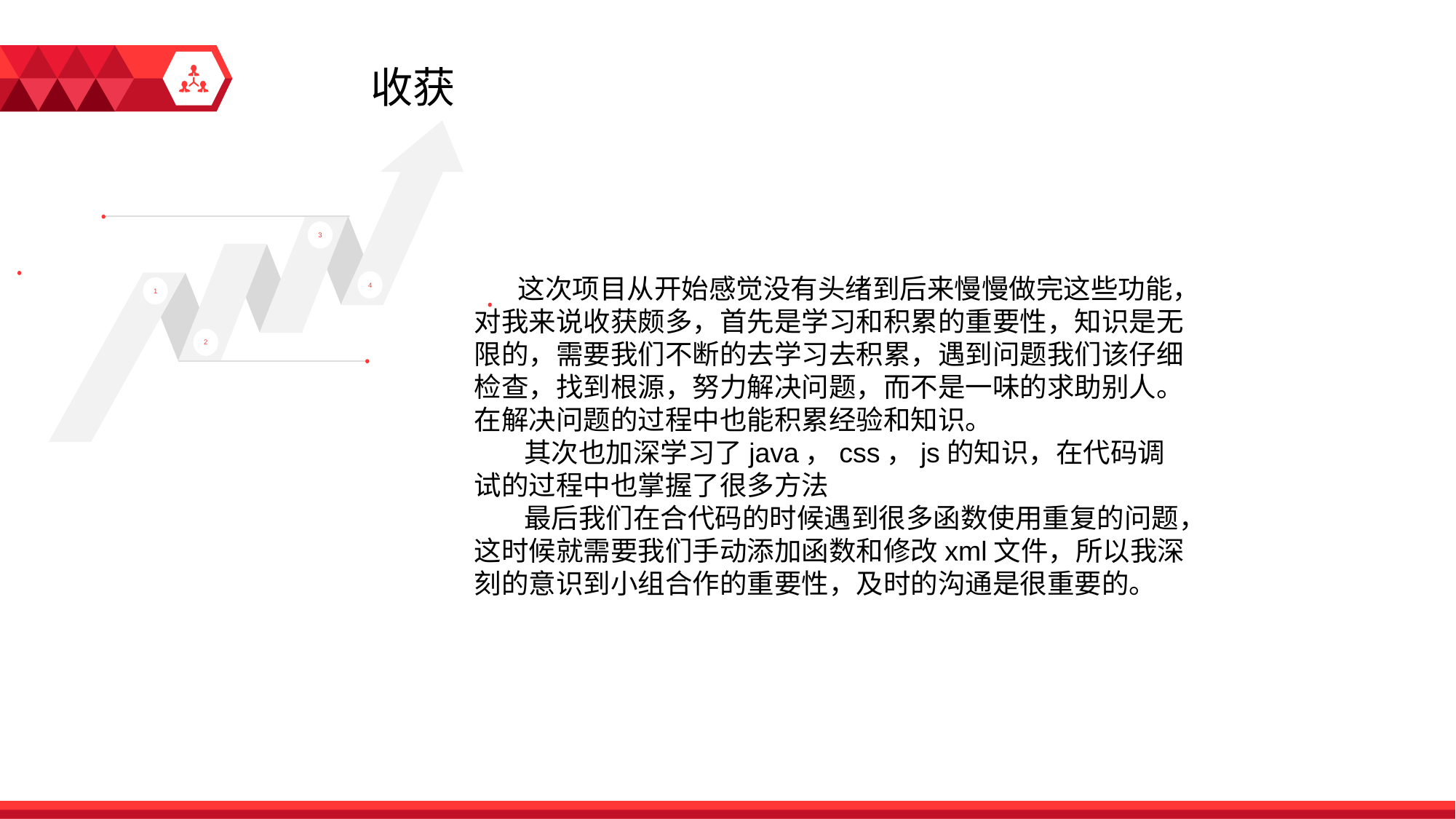

收获

3

4

1

2

      这次项目从开始感觉没有头绪到后来慢慢做完这些功能，对我来说收获颇多，首先是学习和积累的重要性，知识是无限的，需要我们不断的去学习去积累，遇到问题我们该仔细检查，找到根源，努力解决问题，而不是一味的求助别人。在解决问题的过程中也能积累经验和知识。
       其次也加深学习了java，css，js的知识，在代码调试的过程中也掌握了很多方法
       最后我们在合代码的时候遇到很多函数使用重复的问题，这时候就需要我们手动添加函数和修改xml文件，所以我深刻的意识到小组合作的重要性，及时的沟通是很重要的。